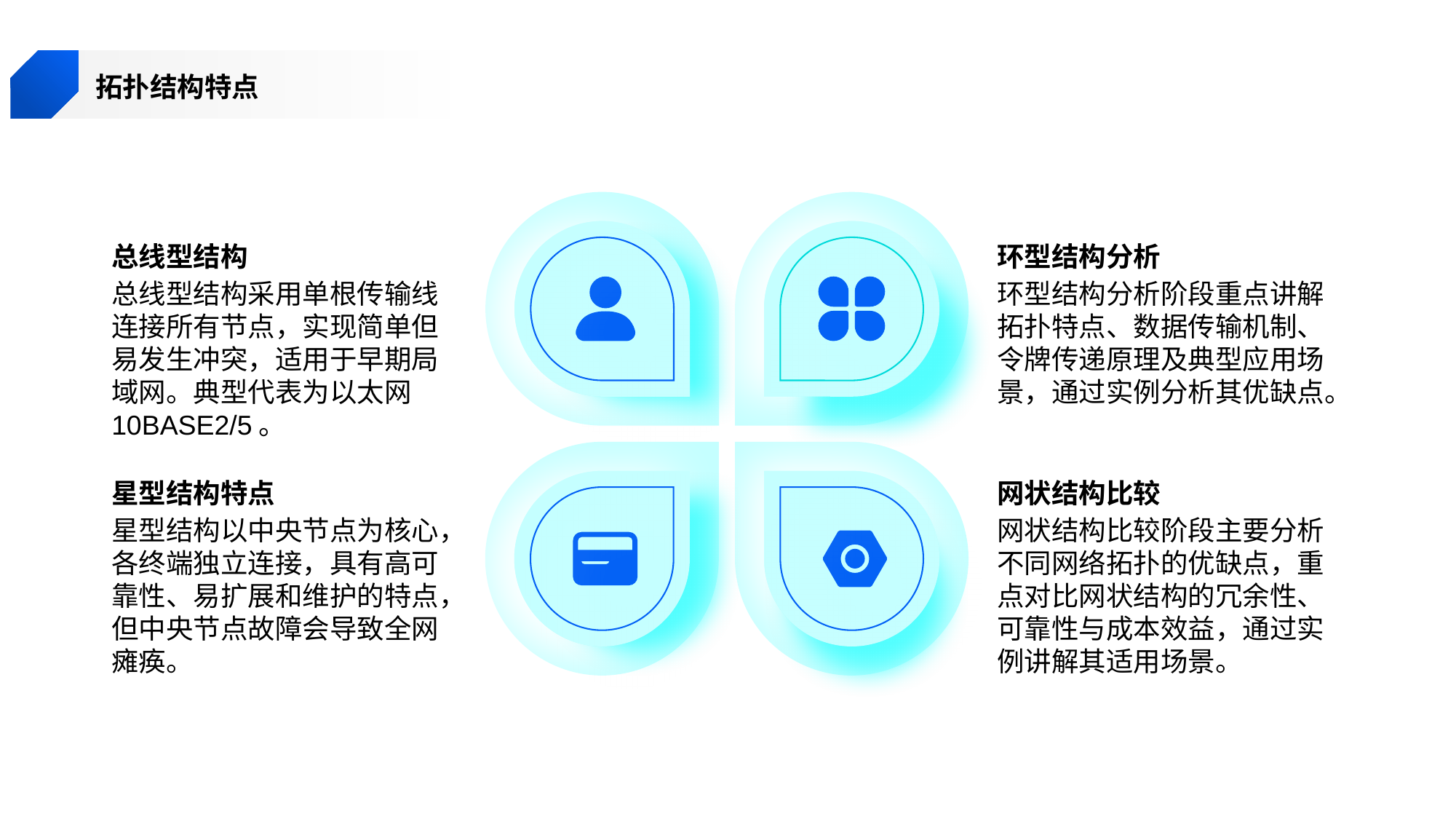

拓扑结构特点

总线型结构
环型结构分析

总线型结构采用单根传输线连接所有节点，实现简单但易发生冲突，适用于早期局域网。典型代表为以太网10BASE2/5。
环型结构分析阶段重点讲解拓扑特点、数据传输机制、令牌传递原理及典型应用场景，通过实例分析其优缺点。

星型结构特点
网状结构比较

星型结构以中央节点为核心，各终端独立连接，具有高可靠性、易扩展和维护的特点，但中央节点故障会导致全网瘫痪。
网状结构比较阶段主要分析不同网络拓扑的优缺点，重点对比网状结构的冗余性、可靠性与成本效益，通过实例讲解其适用场景。